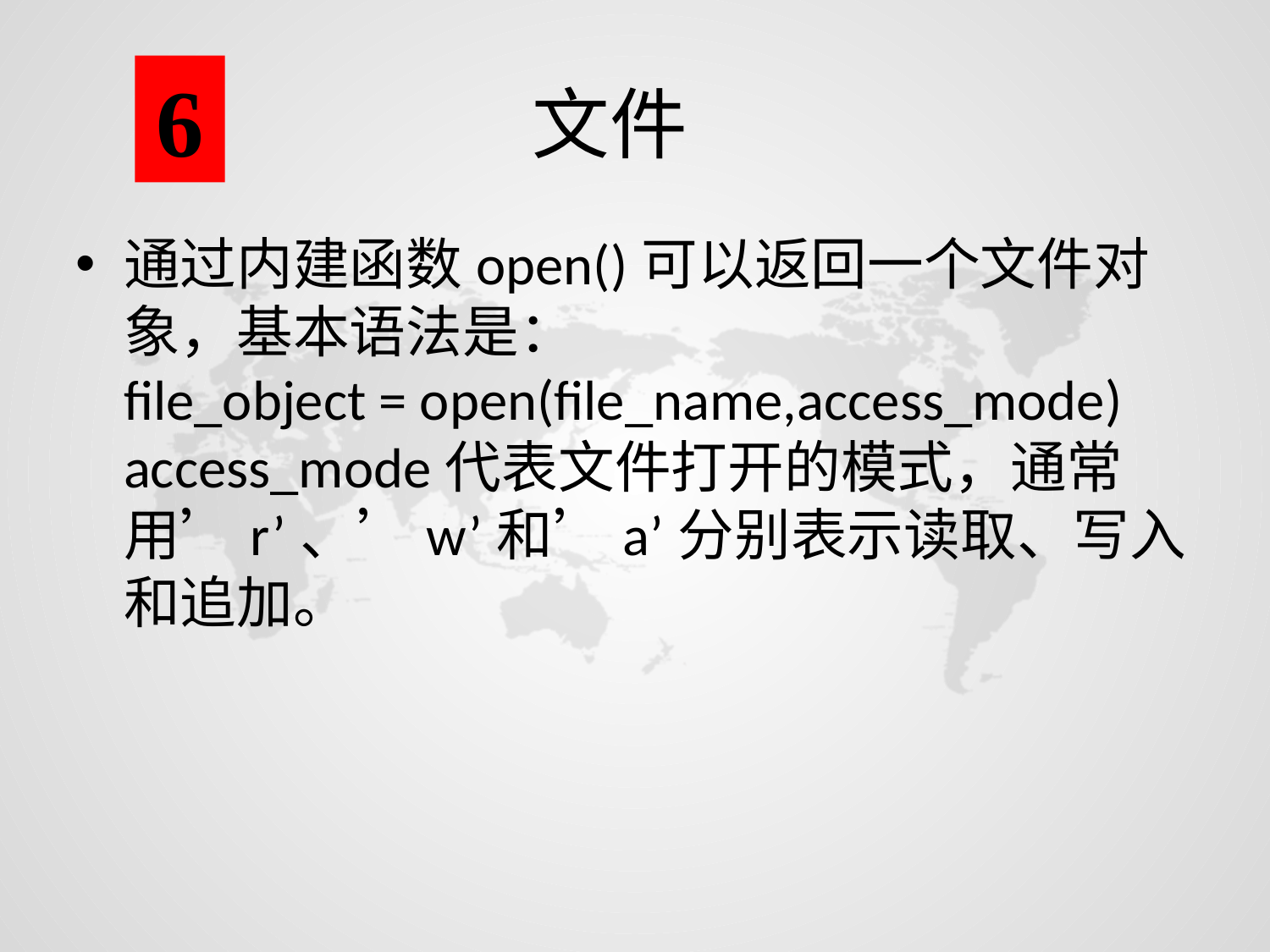

6
# 文件
通过内建函数open()可以返回一个文件对象，基本语法是：
file_object = open(file_name,access_mode)
access_mode代表文件打开的模式，通常用’r’、’w’和’a’分别表示读取、写入和追加。